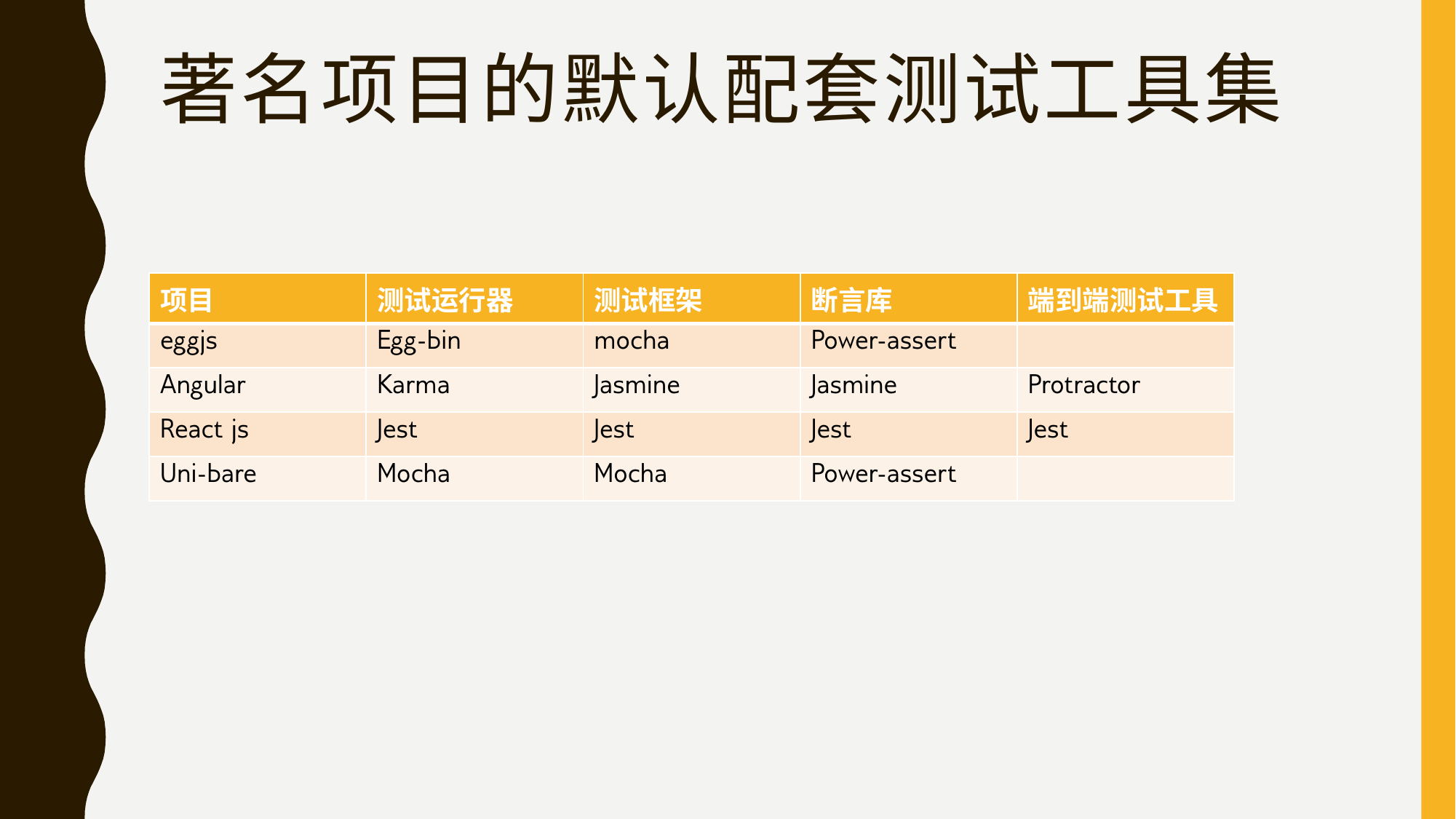

# 著名项目的默认配套测试工具集
| 项目 | 测试运行器 | 测试框架 | 断言库 | 端到端测试工具 |
| --- | --- | --- | --- | --- |
| eggjs | Egg-bin | mocha | Power-assert |  |
| Angular | Karma | Jasmine | Jasmine | Protractor |
| React js | Jest | Jest | Jest | Jest |
| Uni-bare | Mocha | Mocha | Power-assert |  |